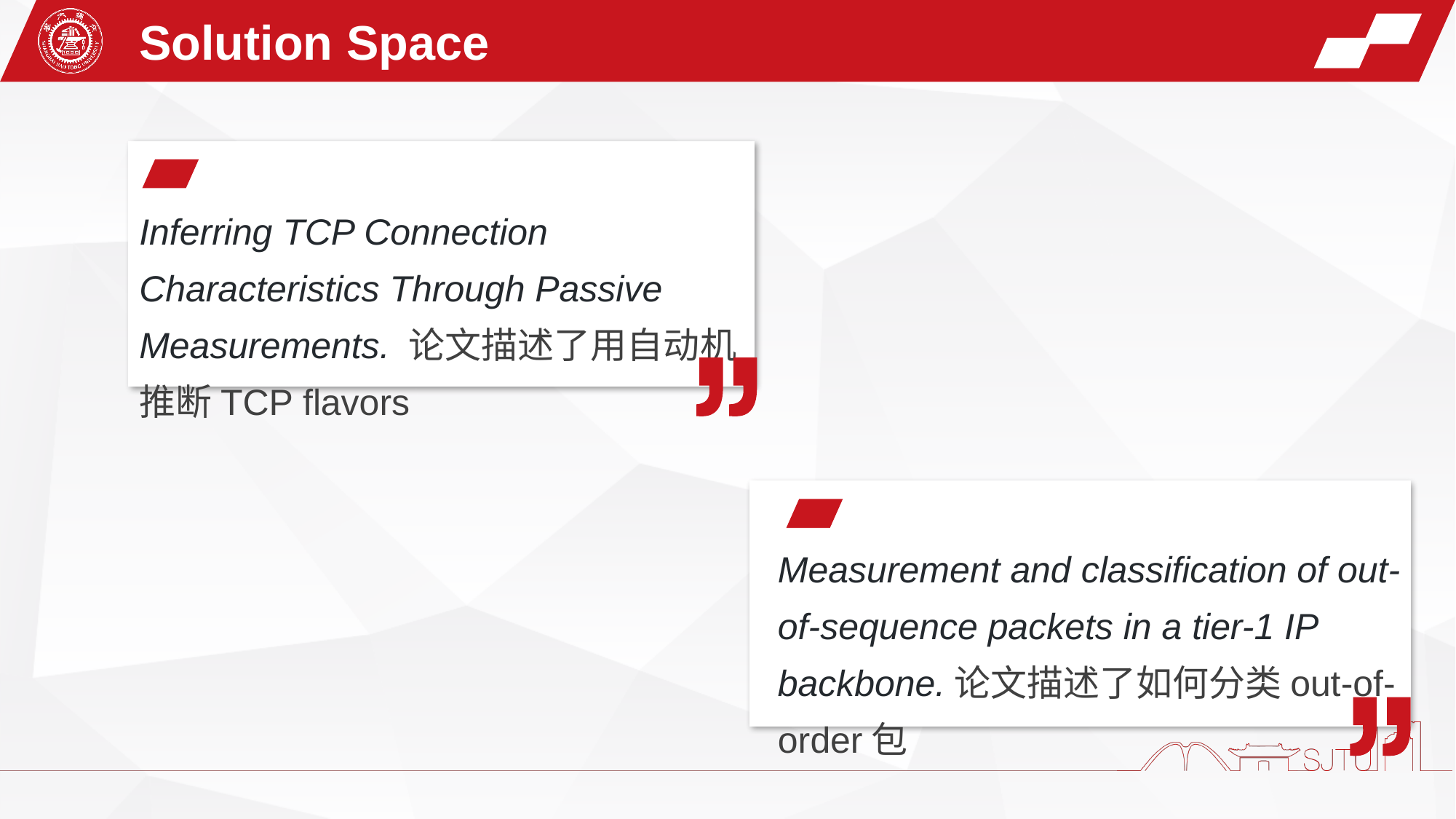

Solution Space

Inferring TCP Connection Characteristics Through Passive Measurements. 论文描述了用自动机推断TCP flavors

Measurement and classification of out-of-sequence packets in a tier-1 IP backbone.论文描述了如何分类out-of-order包